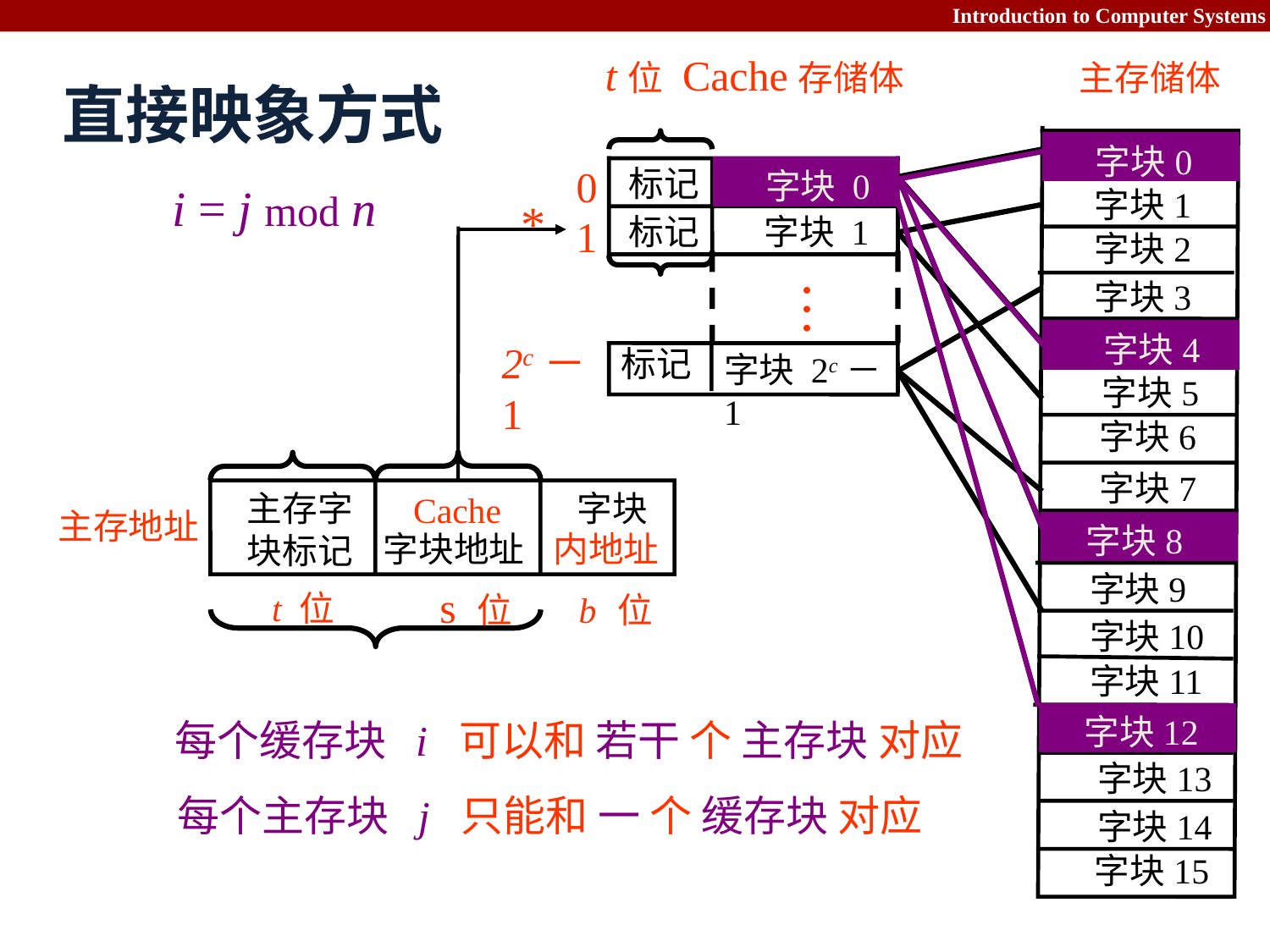

t位
Cache存储体
主存储体
# 直接映象方式

    字块0

    字块0

    字块 0

     字块4
   字块8

   字块12

0
 标记
    字块 0

i = j mod n
    字块1

…

*
 标记
    字块 1
1

    字块2

    字块3
…

     字块2c

2c－1
标记
字块 2c－1

     字块5

    字块6

      字块7

  主存字
  块标记

  字块

 Cache

主存地址
   字块2c+1

字块地址
内地址
    字块9

s 位
b 位
t 位
    字块10

    字块11

    字块12

每个缓存块  i  可以和 若干 个 主存块 对应
     字块13

每个主存块  j  只能和 一 个 缓存块 对应
     字块14

    字块15